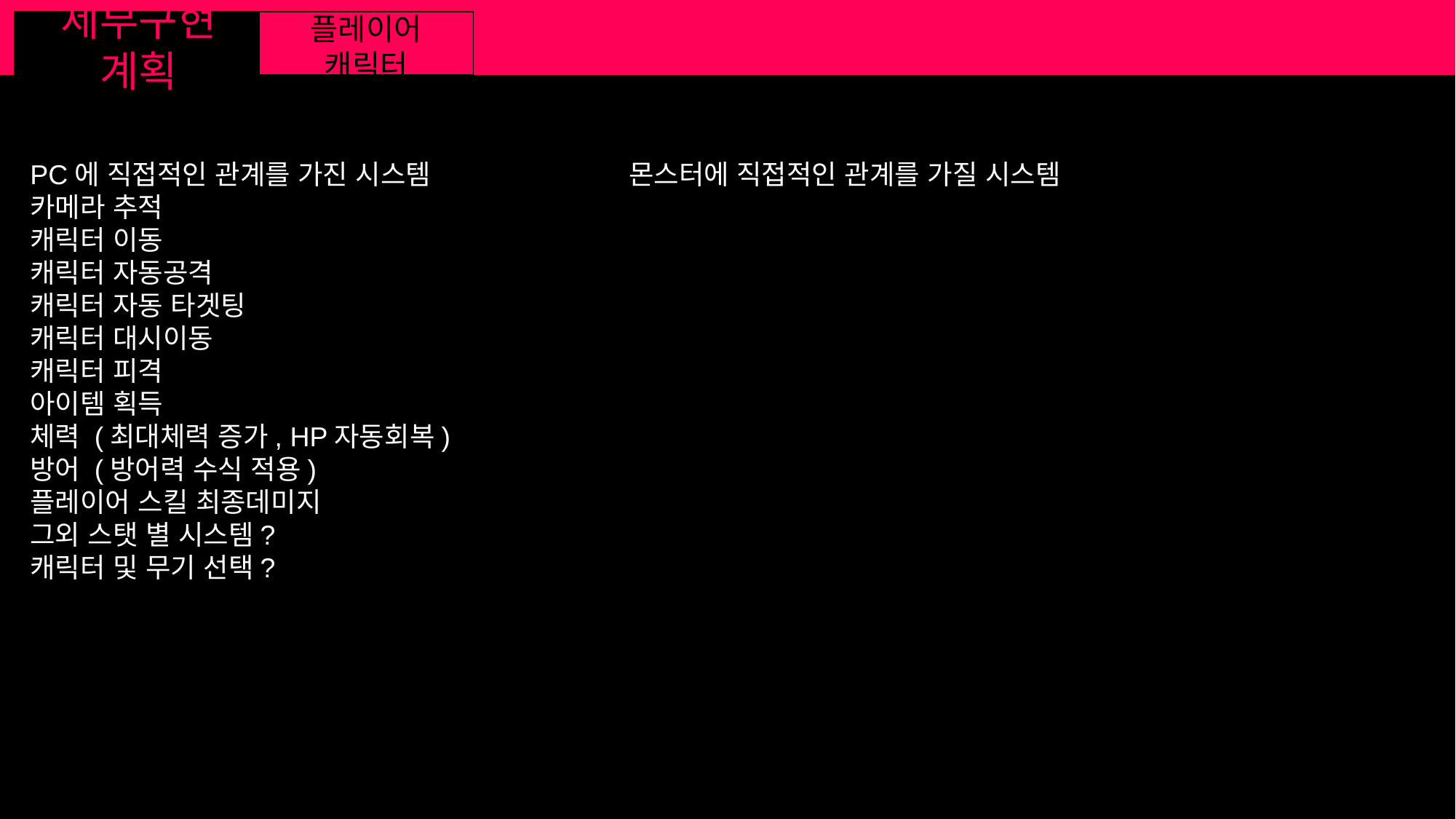

세부구현 계획
플레이어 캐릭터
PC에 직접적인 관계를 가진 시스템
카메라 추적
캐릭터 이동
캐릭터 자동공격
캐릭터 자동 타겟팅
캐릭터 대시이동
캐릭터 피격
아이템 획득
체력 (최대체력 증가, HP자동회복)
방어 (방어력 수식 적용)
플레이어 스킬 최종데미지
그외 스탯 별 시스템?
캐릭터 및 무기 선택?
몬스터에 직접적인 관계를 가질 시스템